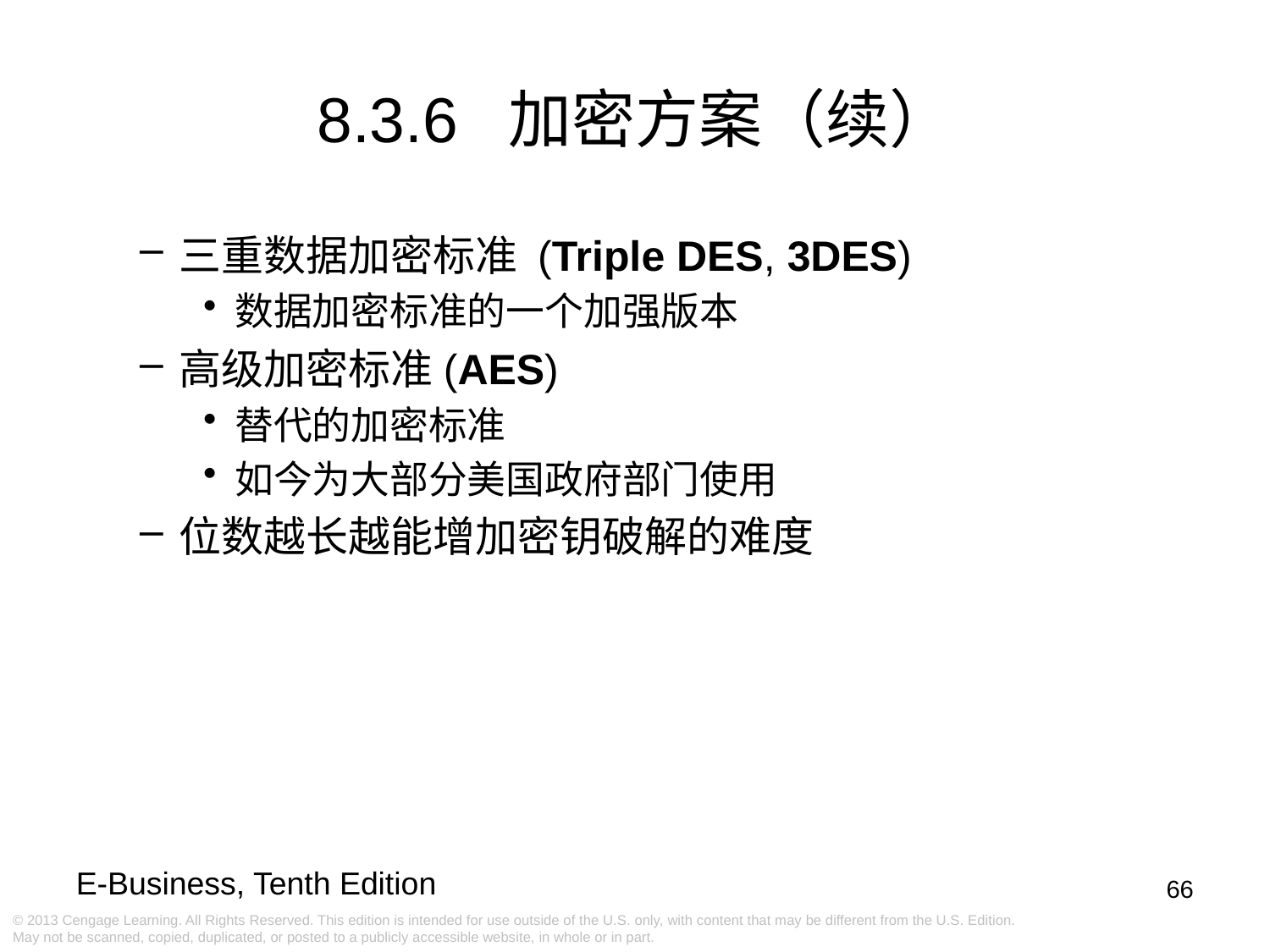

8.3.6  加密方案（续）
三重数据加密标准 (Triple DES, 3DES)
数据加密标准的一个加强版本
高级加密标准(AES)
替代的加密标准
如今为大部分美国政府部门使用
位数越长越能增加密钥破解的难度
66